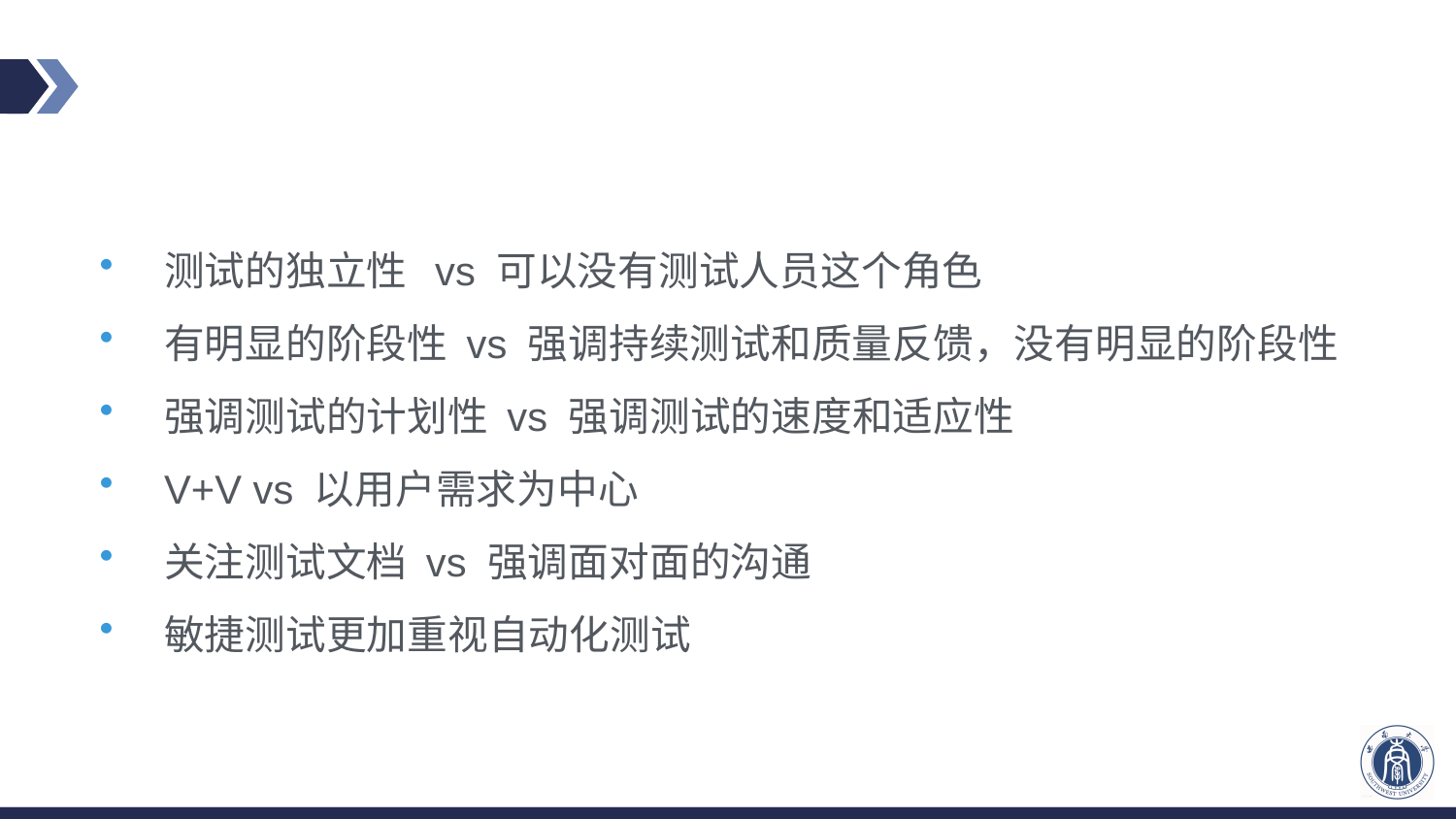

#
测试的独立性  vs 可以没有测试人员这个角色
有明显的阶段性 vs 强调持续测试和质量反馈，没有明显的阶段性
强调测试的计划性 vs 强调测试的速度和适应性
V+V vs 以用户需求为中心
关注测试文档 vs 强调面对面的沟通
敏捷测试更加重视自动化测试